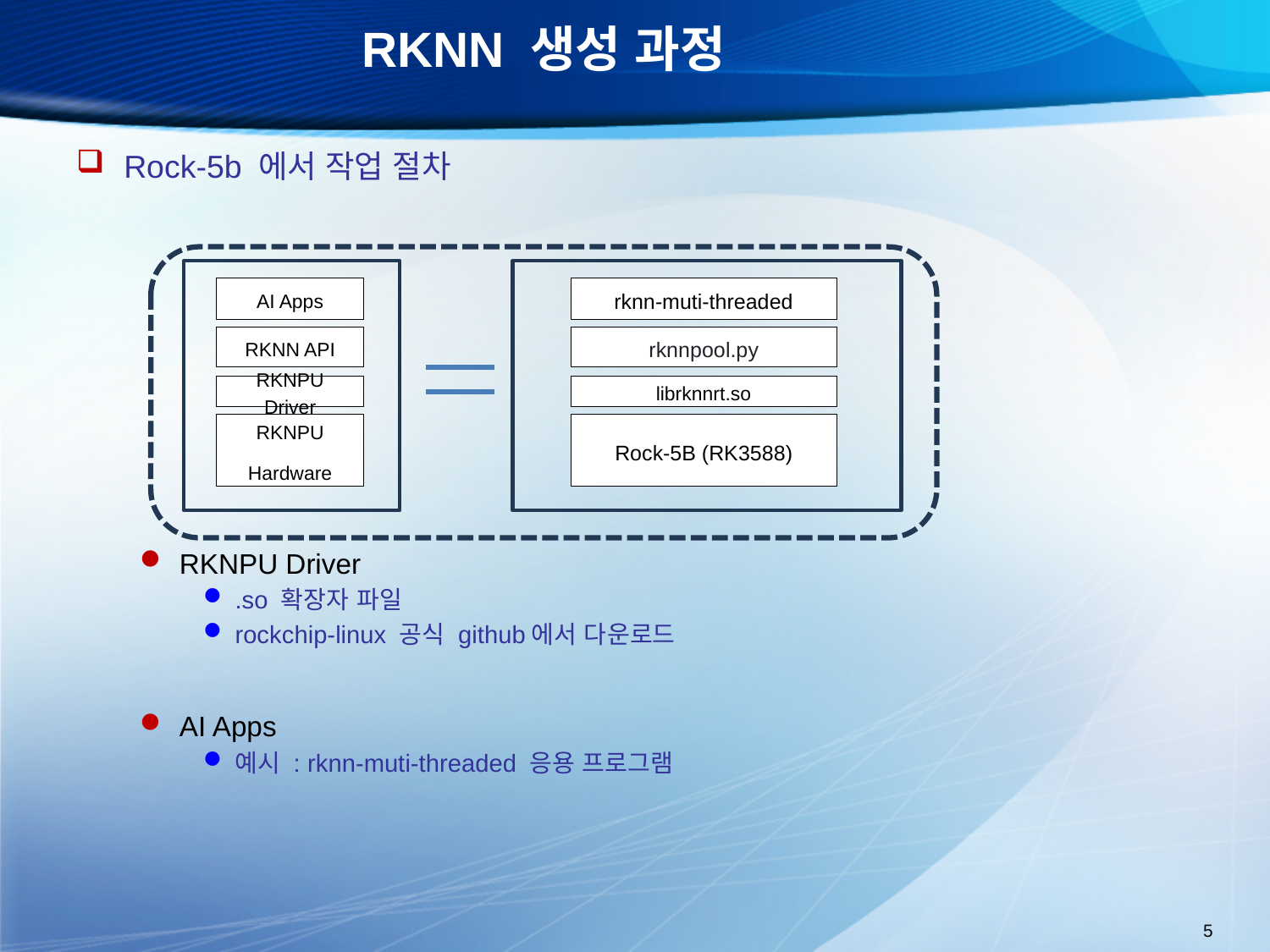

# RKNN 생성 과정
Rock-5b 에서 작업 절차

RKNPU Driver
.so 확장자 파일
rockchip-linux 공식 github에서 다운로드

AI Apps
예시 : rknn-muti-threaded 응용 프로그램

AI Apps
RKNN API
RKNPU Driver
RKNPU
Hardware

rknn-muti-threaded
rknnpool.py
librknnrt.so
Rock-5B (RK3588)